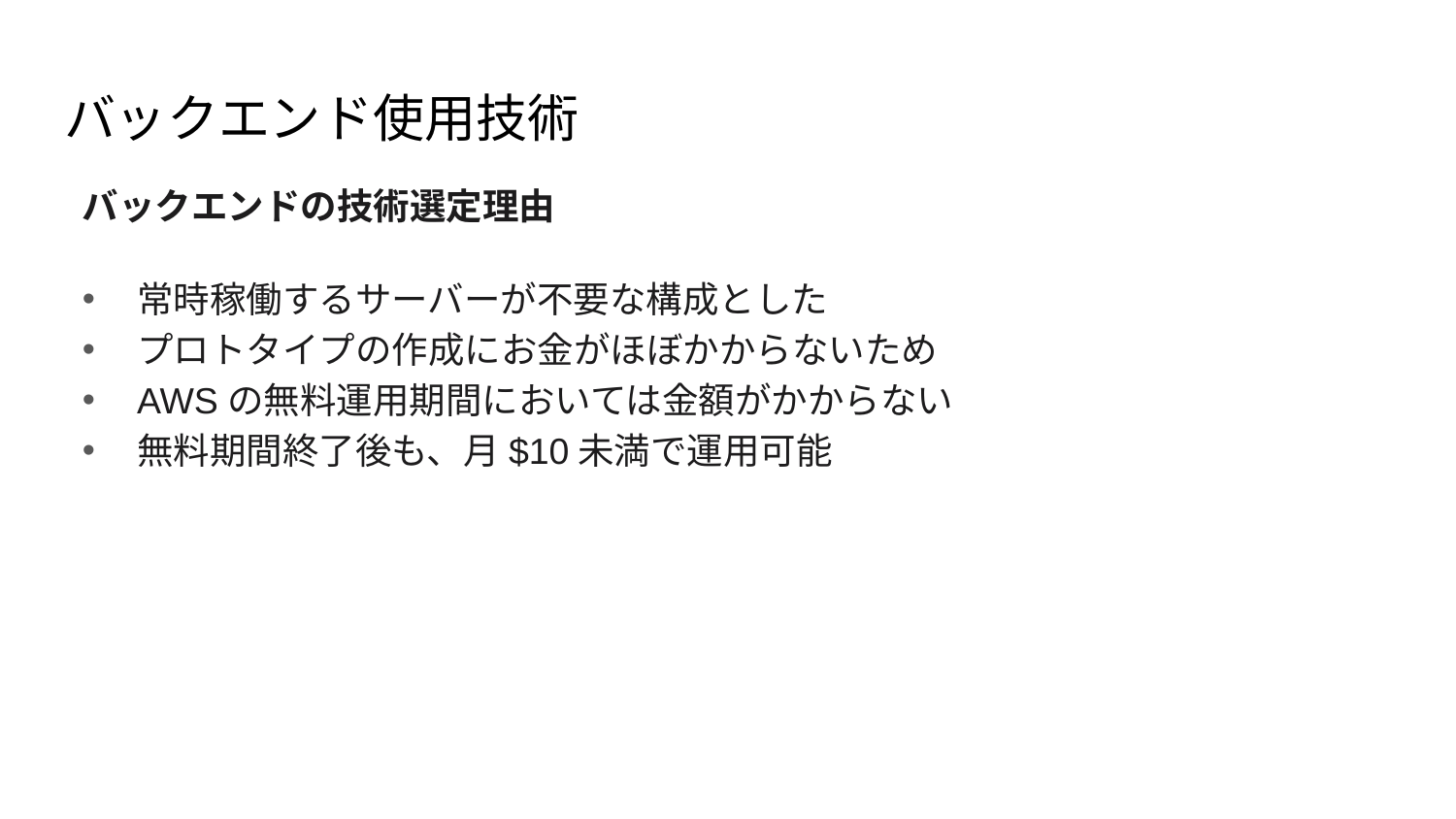

# バックエンド使用技術
バックエンドの技術選定理由
常時稼働するサーバーが不要な構成とした
プロトタイプの作成にお金がほぼかからないため
AWSの無料運用期間においては金額がかからない
無料期間終了後も、月$10未満で運用可能